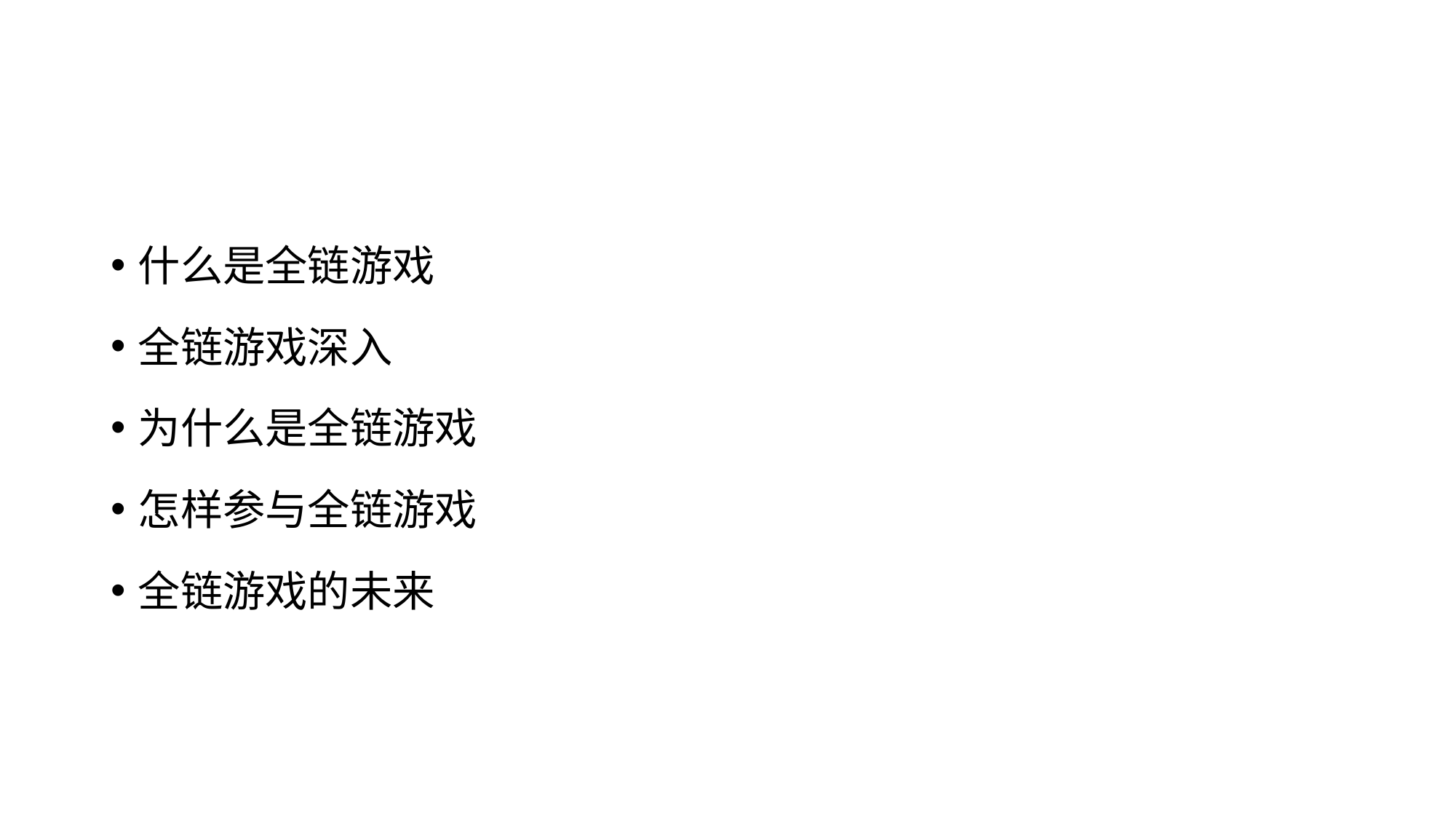

#
什么是全链游戏
全链游戏深入
为什么是全链游戏
怎样参与全链游戏
全链游戏的未来